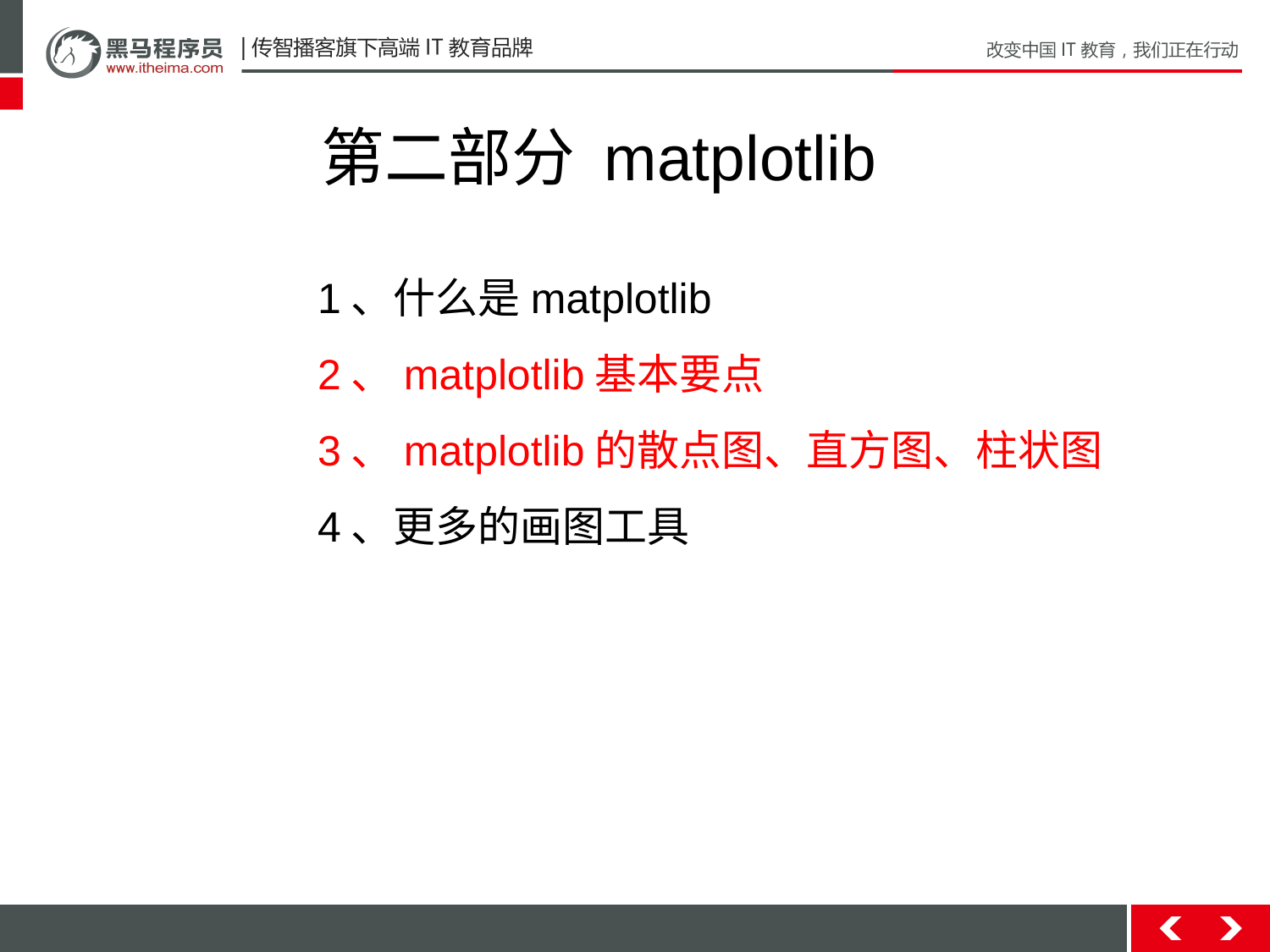

# 第二部分 matplotlib
1、什么是matplotlib
2、matplotlib基本要点
3、matplotlib的散点图、直方图、柱状图
4、更多的画图工具